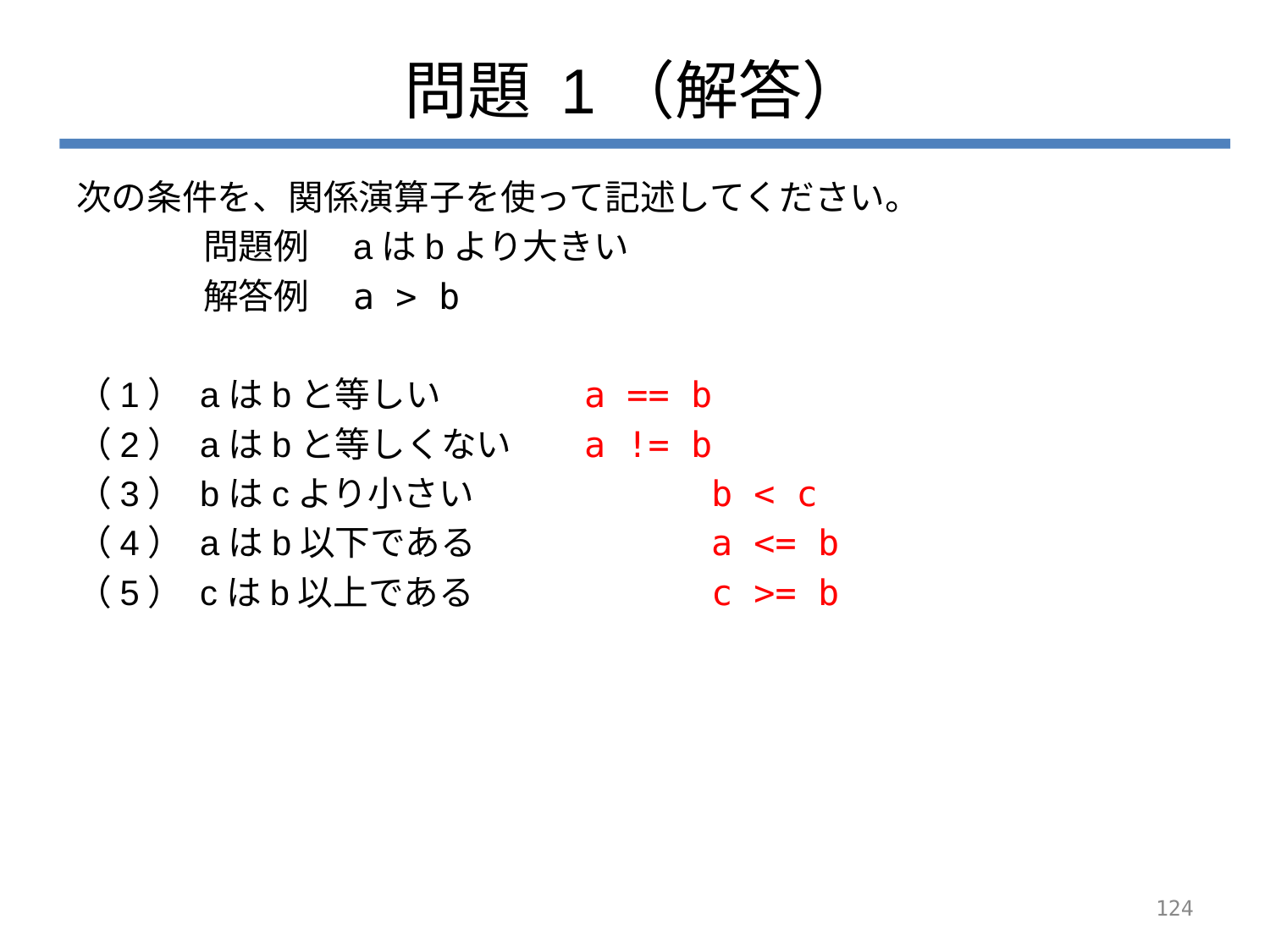

# 問題 1（解答）
次の条件を、関係演算子を使って記述してください。
	問題例　aはbより大きい
	解答例　a > b

（1） aはbと等しい		a == b
（2） aはbと等しくない	a != b
（3） bはcより小さい		b < c
（4） aはb以下である		a <= b
（5） cはb以上である		c >= b
124